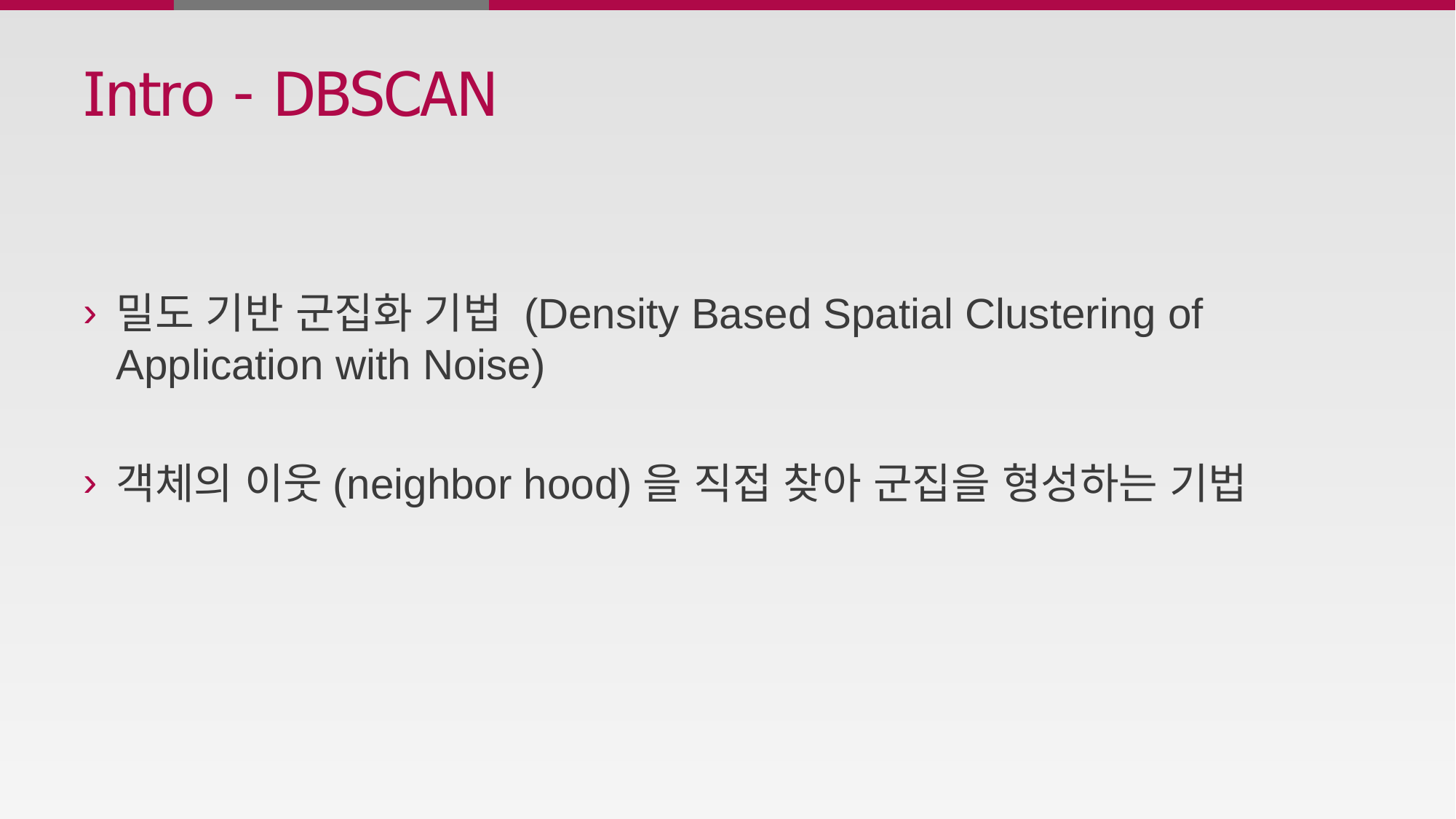

# Intro - DBSCAN

밀도 기반 군집화 기법 (Density Based Spatial Clustering of Application with Noise)

객체의 이웃(neighbor hood)을 직접 찾아 군집을 형성하는 기법